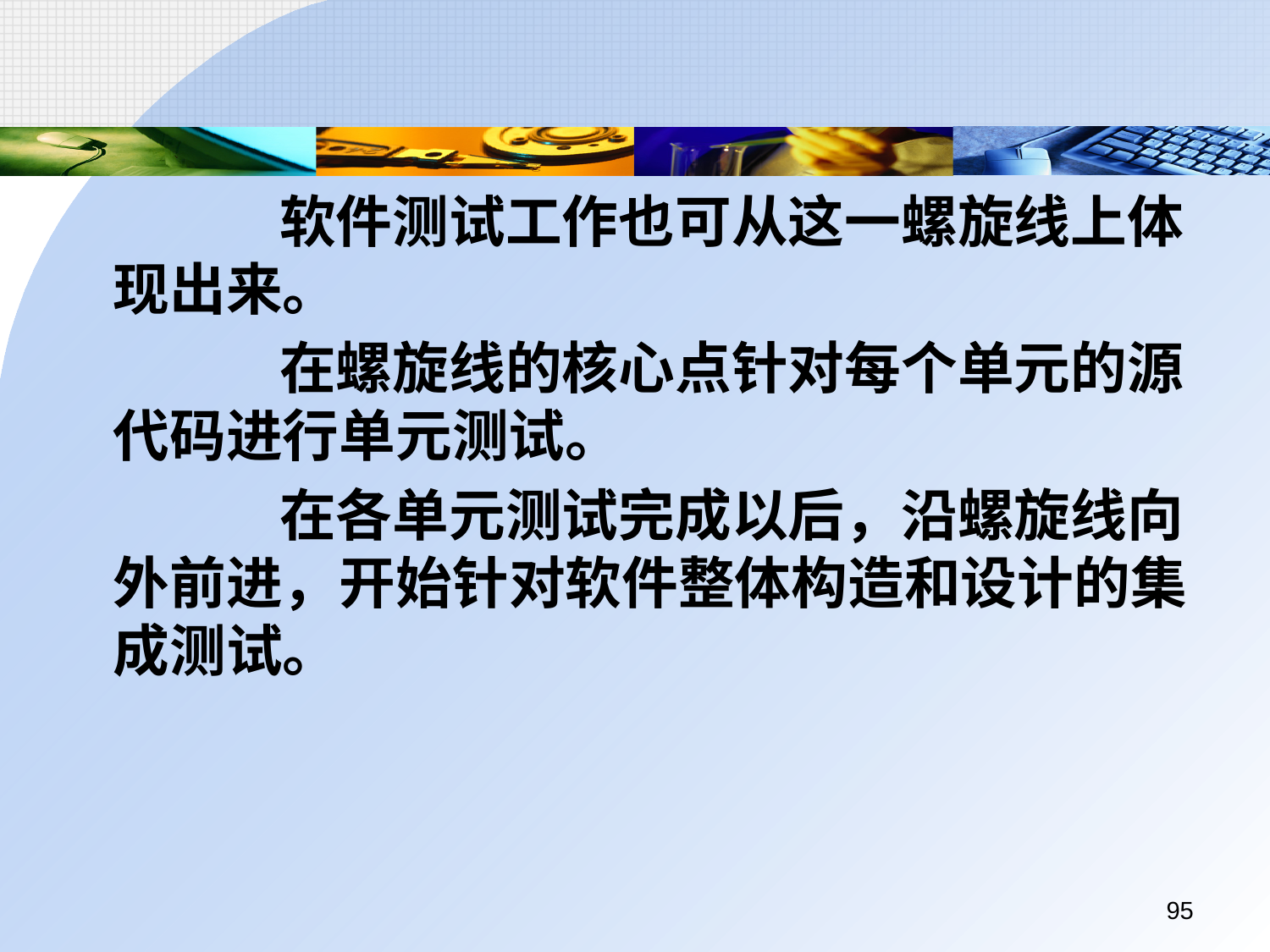

软件测试工作也可从这一螺旋线上体现出来。
		  在螺旋线的核心点针对每个单元的源代码进行单元测试。
		  在各单元测试完成以后，沿螺旋线向外前进，开始针对软件整体构造和设计的集成测试。
95